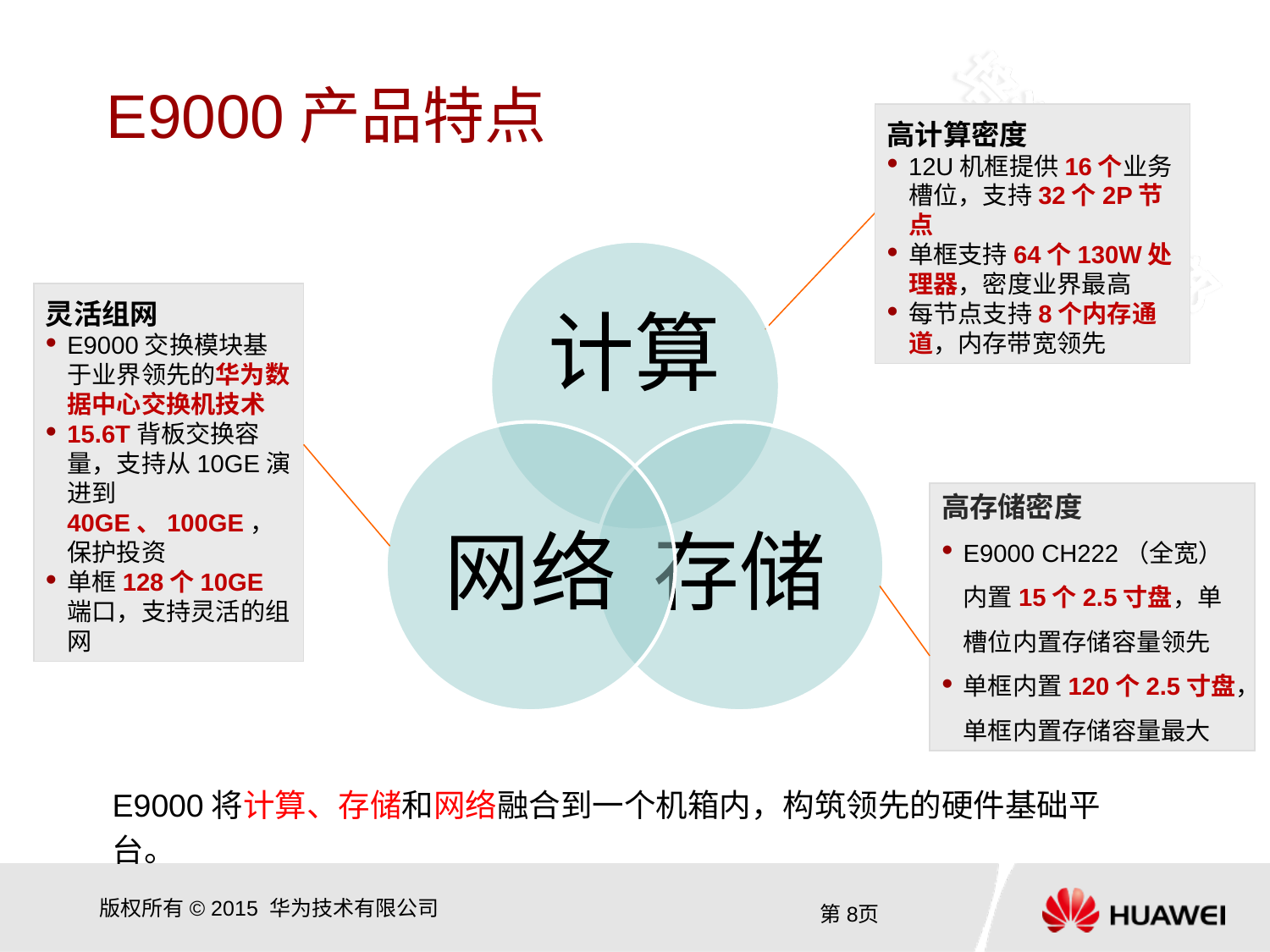

# E9000产品特点
高计算密度
12U机框提供16个业务槽位，支持32个2P节点
单框支持64个130W处理器，密度业界最高
每节点支持8个内存通道，内存带宽领先

计算
存储
网络
灵活组网
E9000交换模块基于业界领先的华为数据中心交换机技术
15.6T背板交换容量，支持从10GE演进到40GE、100GE，保护投资
单框128个10GE端口，支持灵活的组网

高存储密度
E9000 CH222（全宽）内置15个2.5寸盘，单槽位内置存储容量领先
单框内置120个2.5寸盘，单框内置存储容量最大

E9000将计算、存储和网络融合到一个机箱内，构筑领先的硬件基础平台。